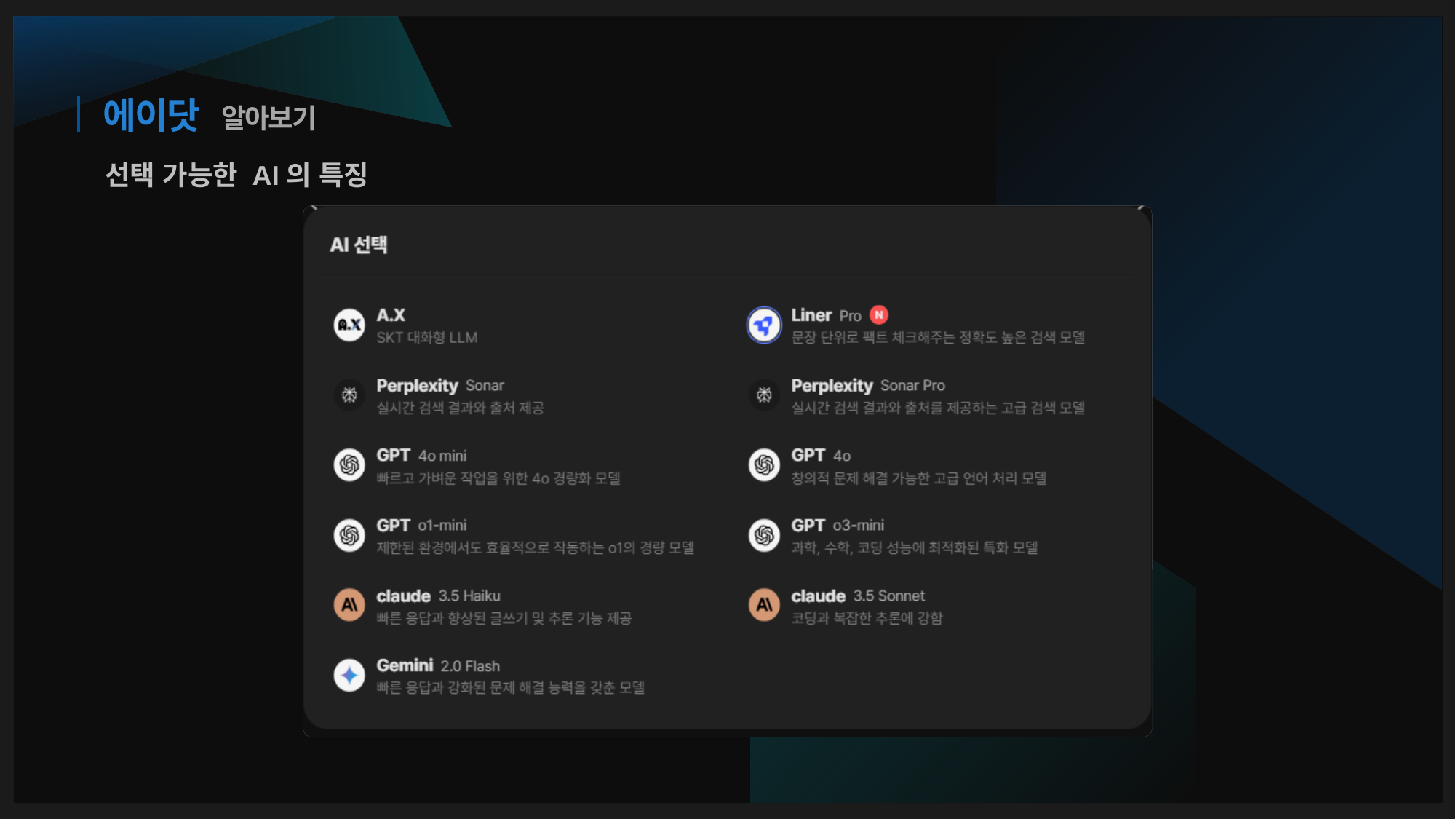

구체적인 텍스트가 필요할 때 자주 사용됨
알아보기
# 에이닷
선택 가능한 AI의 특징